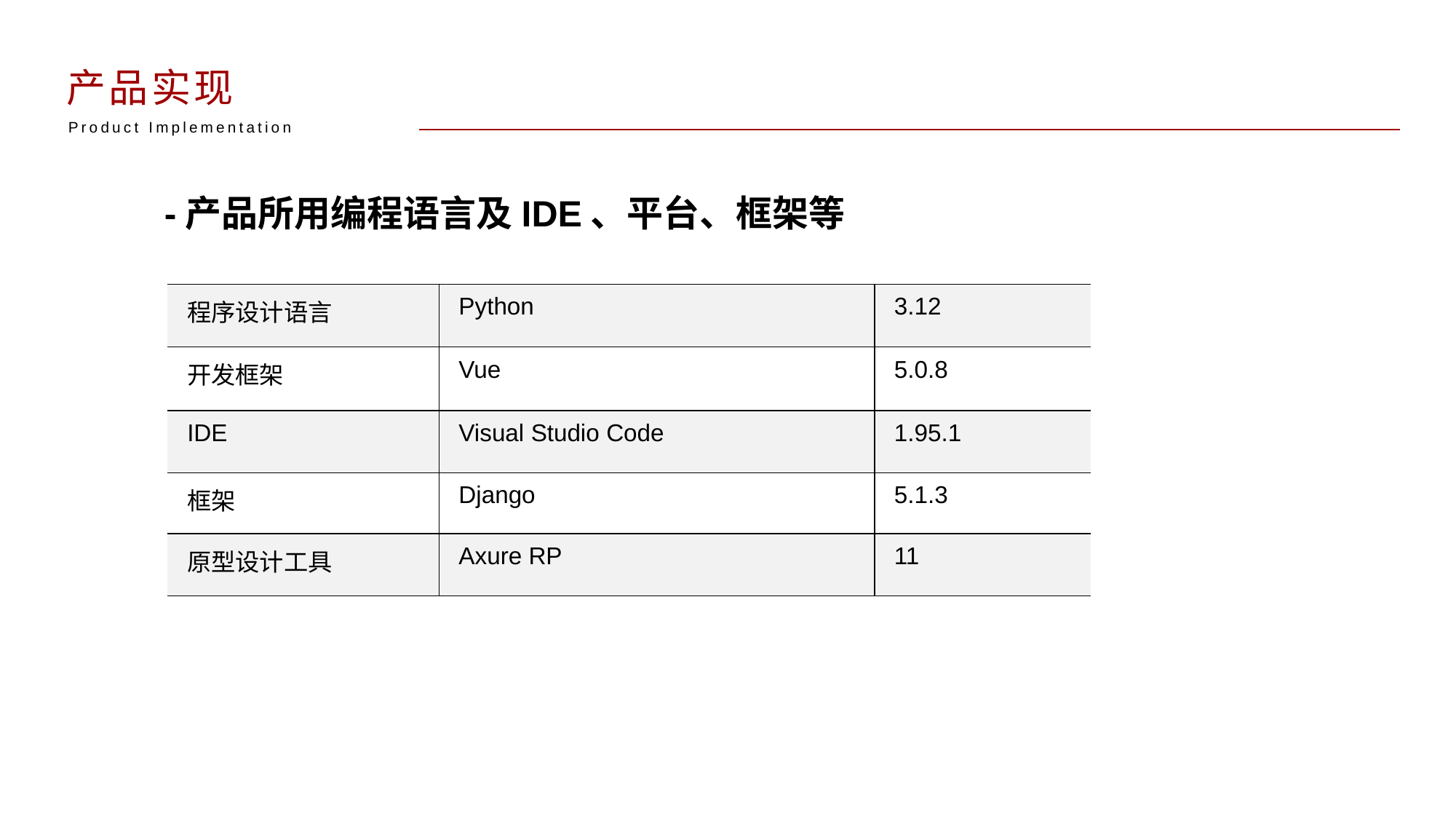

产品实现
Product Implementation
-产品所用编程语言及IDE、平台、框架等
| 程序设计语言 | Python | 3.12 |
| --- | --- | --- |
| 开发框架 | Vue | 5.0.8 |
| IDE | Visual Studio Code | 1.95.1 |
| 框架 | Django | 5.1.3 |
| 原型设计工具 | Axure RP | 11 |